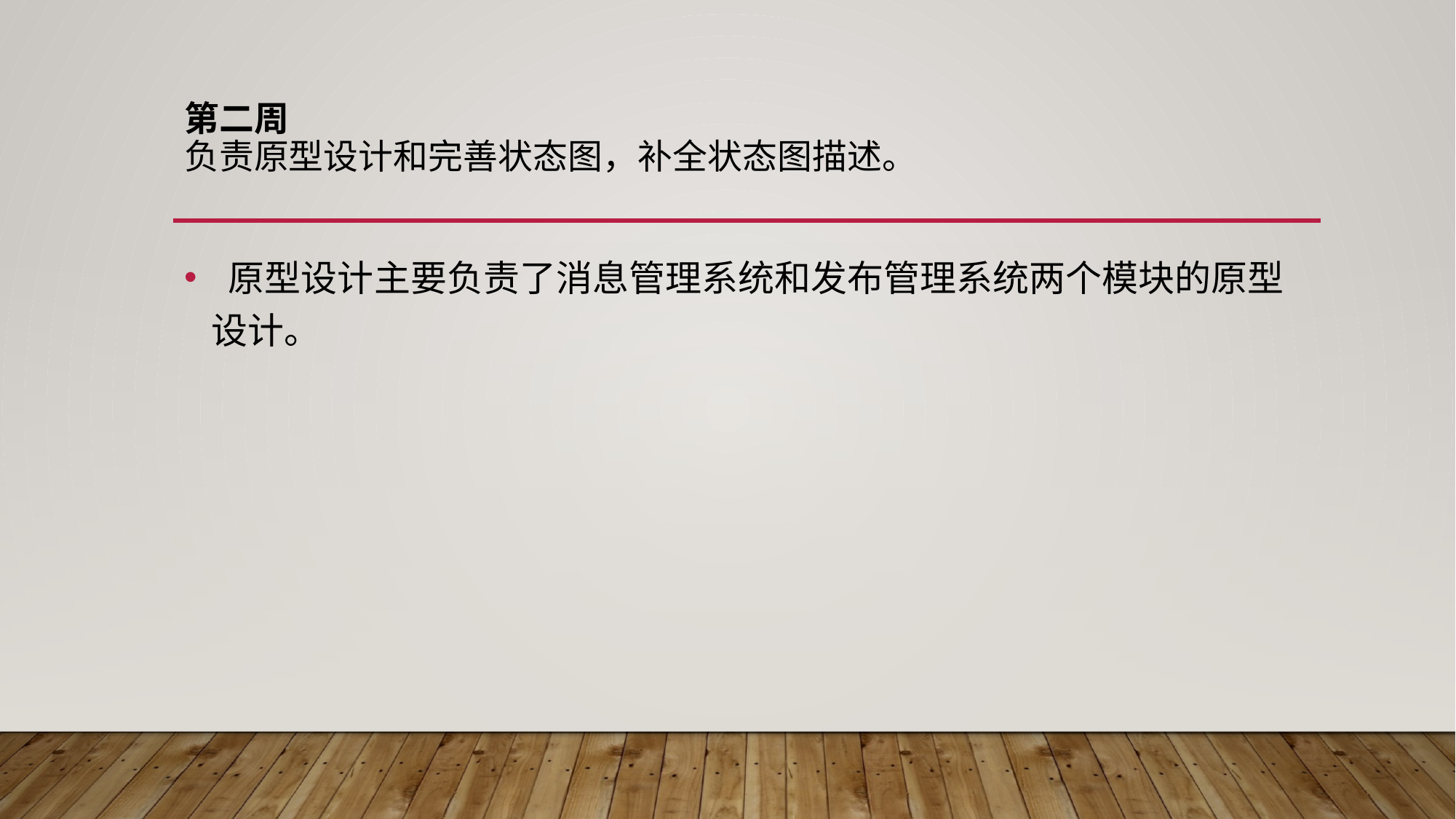

# 第二周 负责原型设计和完善状态图，补全状态图描述。
 原型设计主要负责了消息管理系统和发布管理系统两个模块的原型设计。